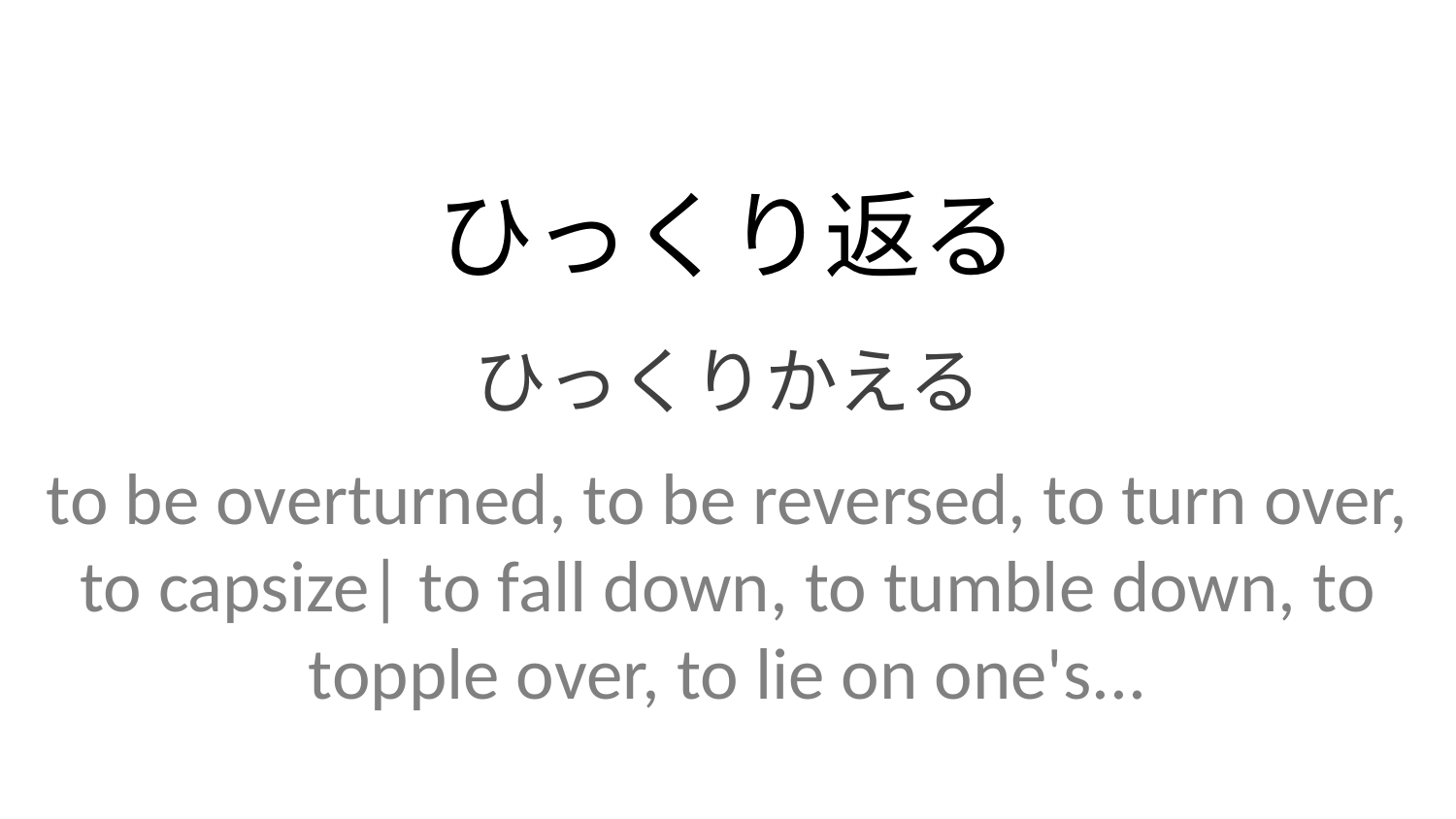

ひっくり返る

ひっくりかえる
to be overturned, to be reversed, to turn over, to capsize| to fall down, to tumble down, to topple over, to lie on one's...